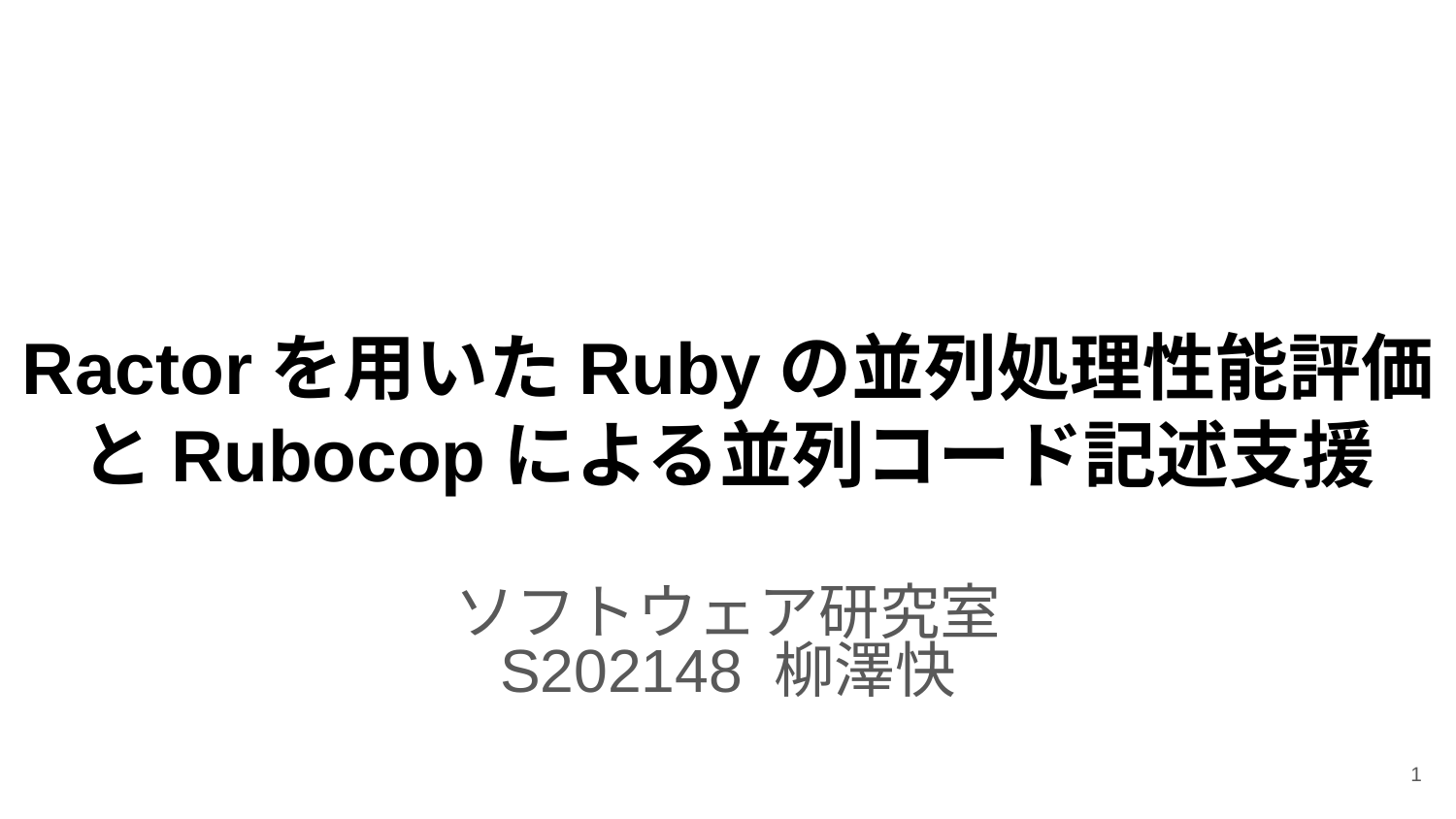

# Ractorを用いたRubyの並列処理性能評価とRubocopによる並列コード記述支援
ソフトウェア研究室
S202148 柳澤快
1